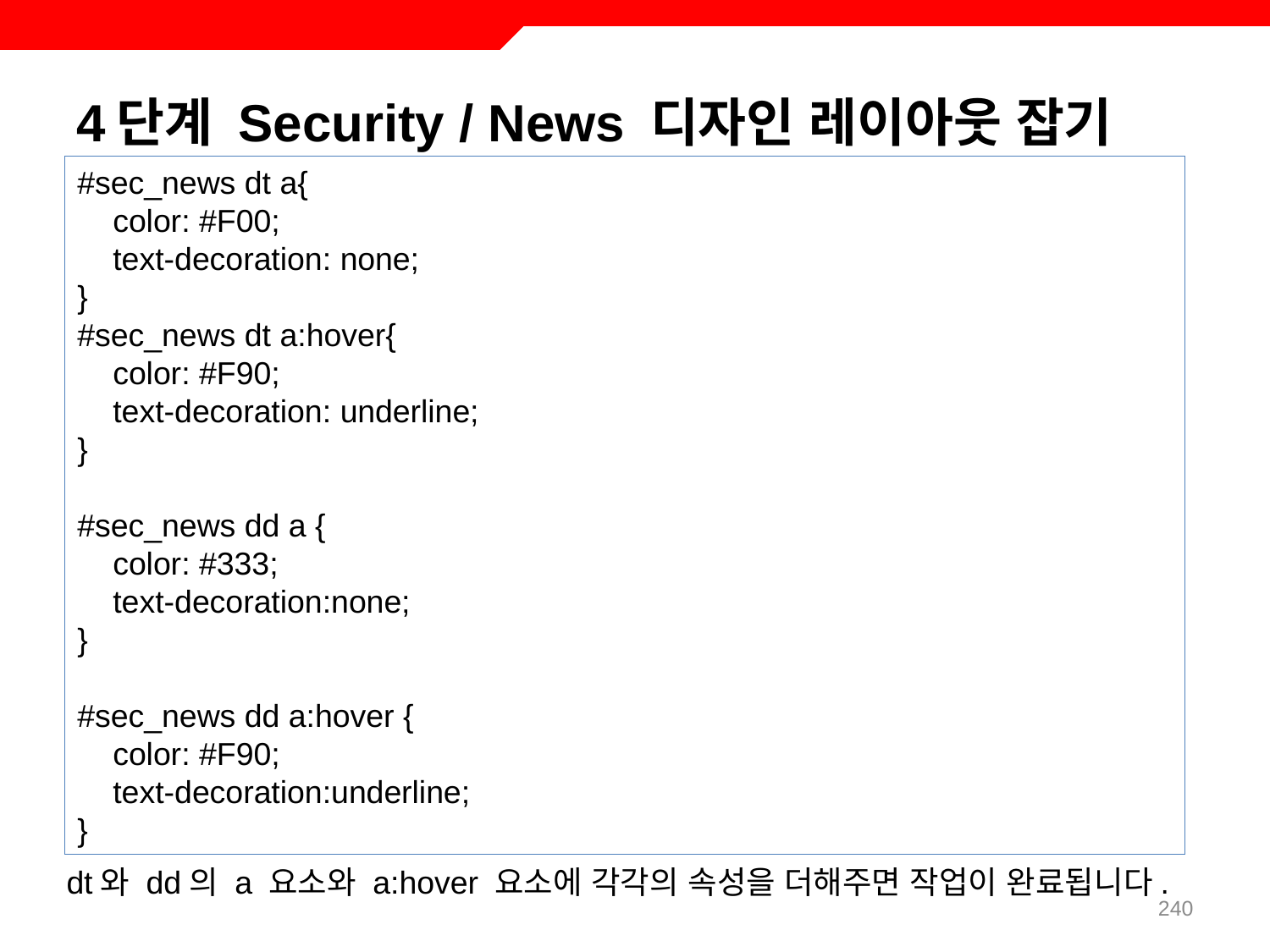

# 4단계 Security / News 디자인 레이아웃 잡기
#sec_news dt a{
    color: #F00;
    text-decoration: none;
}
#sec_news dt a:hover{
    color: #F90;
    text-decoration: underline;
}

#sec_news dd a {
    color: #333;
    text-decoration:none;
}

#sec_news dd a:hover {
    color: #F90;
    text-decoration:underline;
}
dt와 dd의 a 요소와 a:hover 요소에 각각의 속성을 더해주면 작업이 완료됩니다.

240